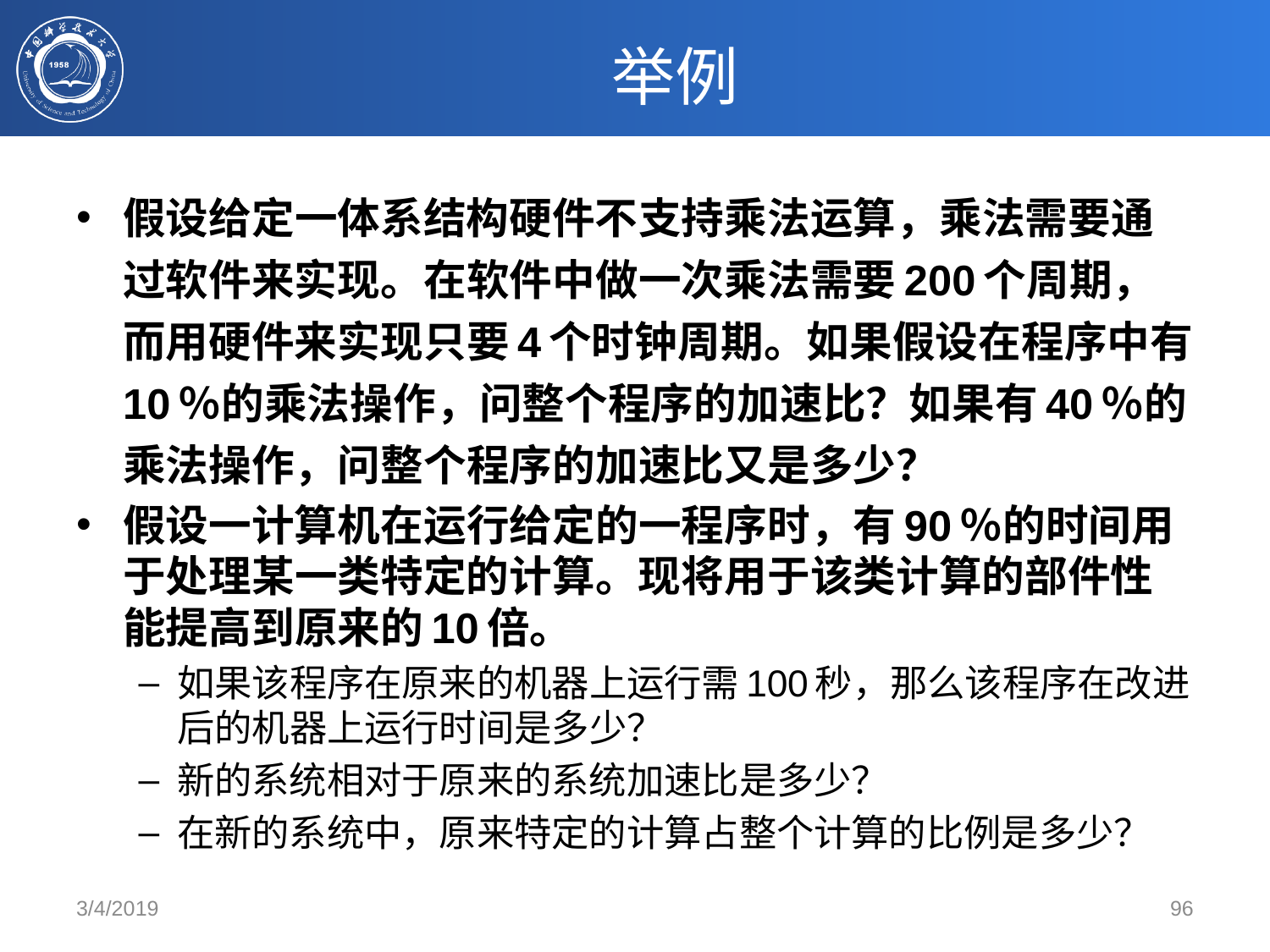

# 举例
假设给定一体系结构硬件不支持乘法运算，乘法需要通过软件来实现。在软件中做一次乘法需要200个周期，而用硬件来实现只要4个时钟周期。如果假设在程序中有10％的乘法操作，问整个程序的加速比？如果有40％的乘法操作，问整个程序的加速比又是多少？
假设一计算机在运行给定的一程序时，有90％的时间用于处理某一类特定的计算。现将用于该类计算的部件性能提高到原来的10倍。
如果该程序在原来的机器上运行需100秒，那么该程序在改进后的机器上运行时间是多少？
新的系统相对于原来的系统加速比是多少？
在新的系统中，原来特定的计算占整个计算的比例是多少？
3/4/2019
96